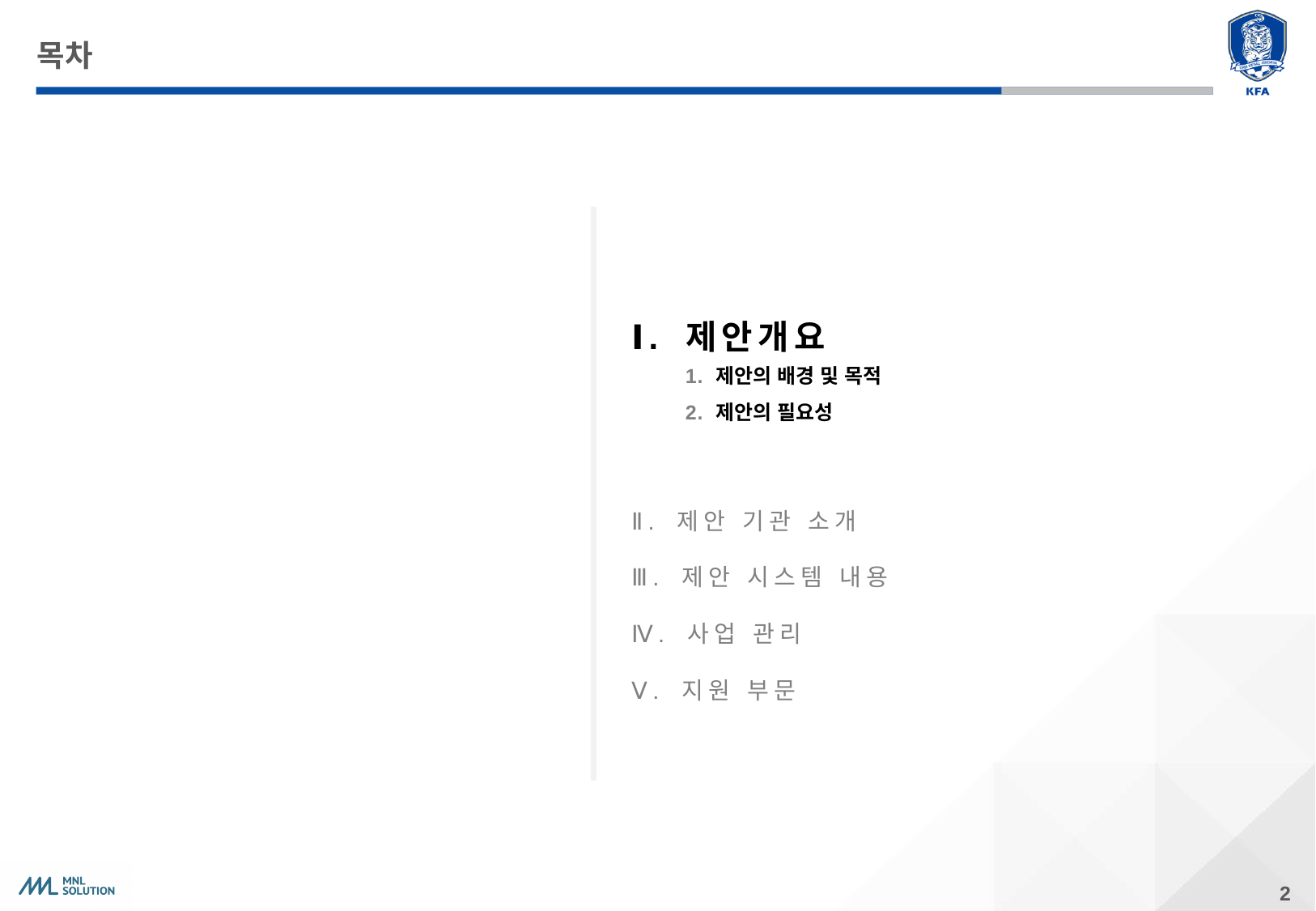

# 목차

Ⅰ. 제안개요

Ⅱ. 제안 기관 소개
Ⅲ. 제안 시스템 내용
Ⅳ. 사업 관리
Ⅴ. 지원 부문
제안의 배경 및 목적
제안의 필요성